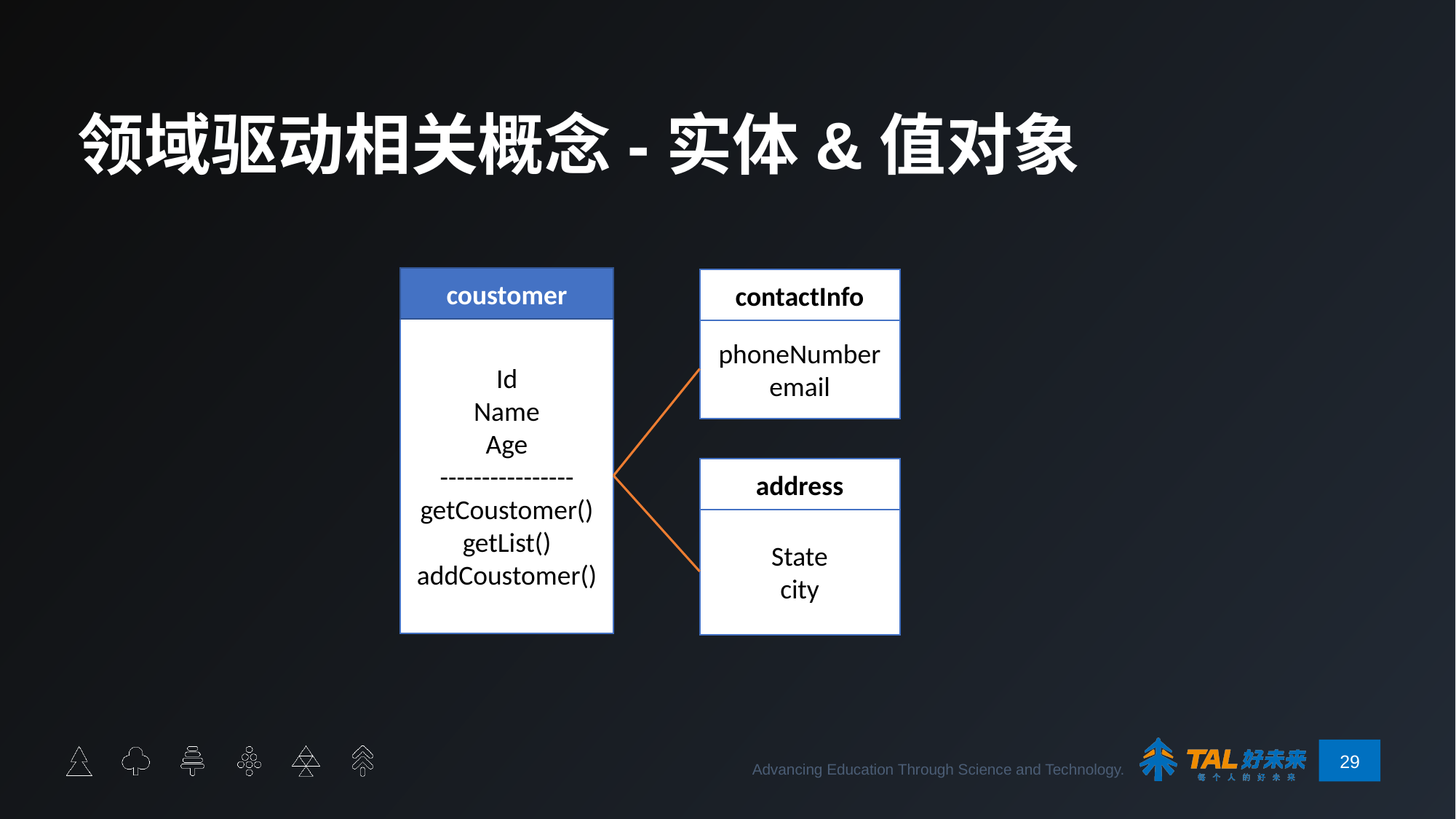

# 领域驱动相关概念-实体&值对象
coustomer
contactInfo
Id
Name
Age
----------------
getCoustomer()
getList()
addCoustomer()
phoneNumber
email
address
State
city
29